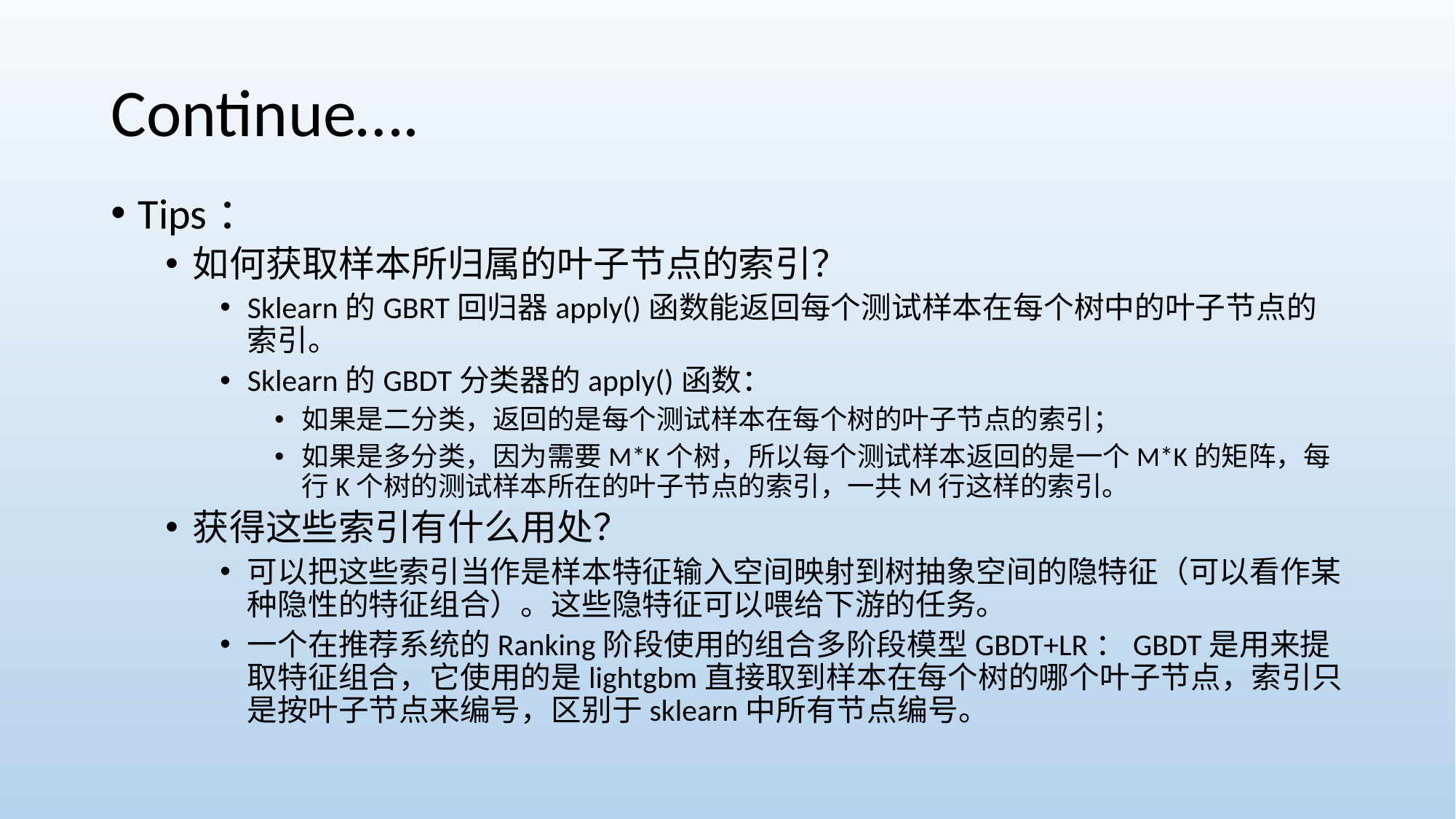

# Continue….
Tips：
如何获取样本所归属的叶子节点的索引？
Sklearn的GBRT回归器apply()函数能返回每个测试样本在每个树中的叶子节点的索引。
Sklearn的GBDT分类器的apply()函数：
如果是二分类，返回的是每个测试样本在每个树的叶子节点的索引；
如果是多分类，因为需要M*K个树，所以每个测试样本返回的是一个M*K的矩阵，每行K个树的测试样本所在的叶子节点的索引，一共M行这样的索引。
获得这些索引有什么用处？
可以把这些索引当作是样本特征输入空间映射到树抽象空间的隐特征（可以看作某种隐性的特征组合）。这些隐特征可以喂给下游的任务。
一个在推荐系统的Ranking阶段使用的组合多阶段模型GBDT+LR：GBDT是用来提取特征组合，它使用的是lightgbm直接取到样本在每个树的哪个叶子节点，索引只是按叶子节点来编号，区别于sklearn中所有节点编号。